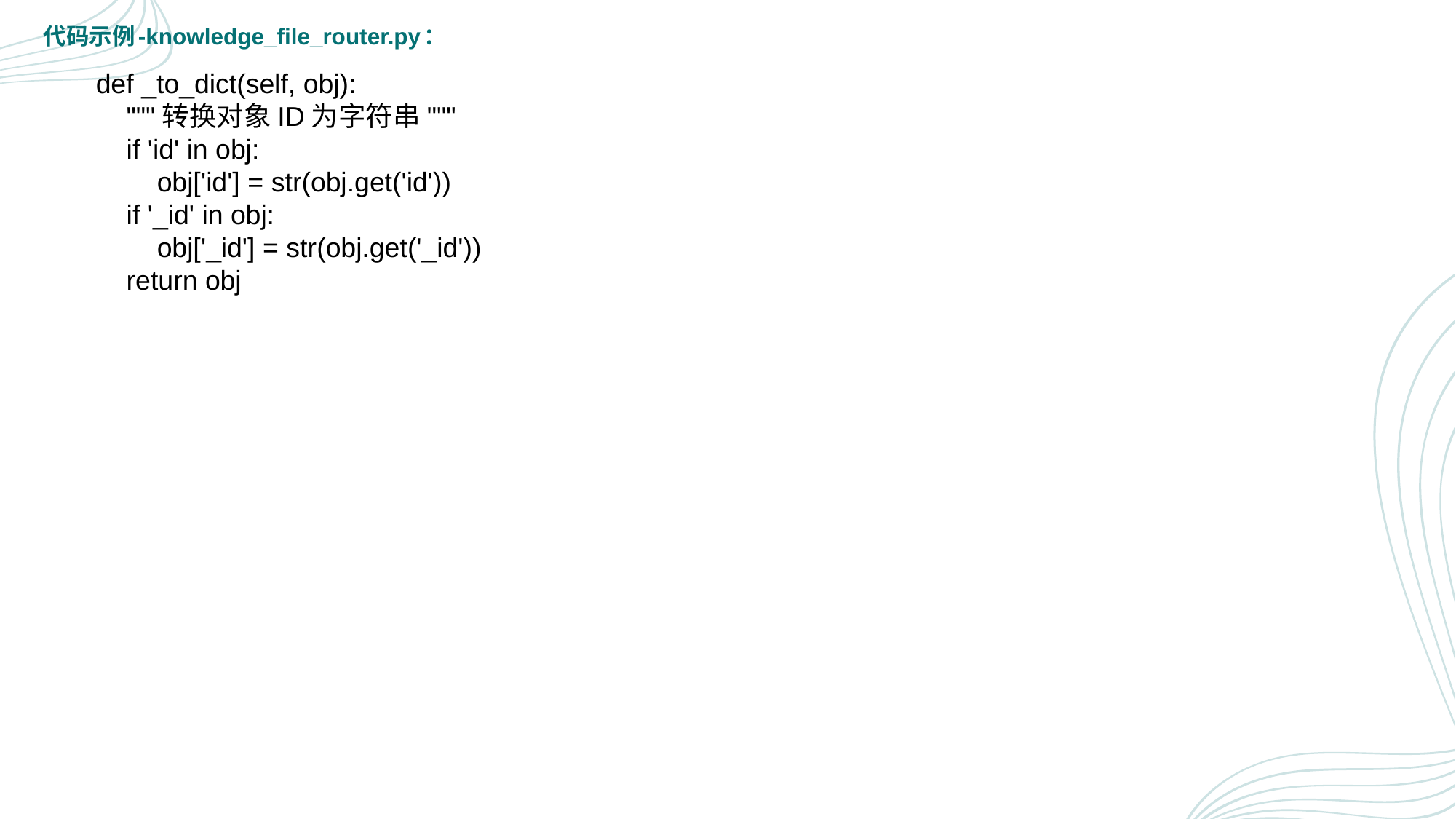

代码示例-knowledge_file_router.py：
    def _to_dict(self, obj):
        """转换对象ID为字符串"""
        if 'id' in obj:
            obj['id'] = str(obj.get('id'))
        if '_id' in obj:
            obj['_id'] = str(obj.get('_id'))
        return obj